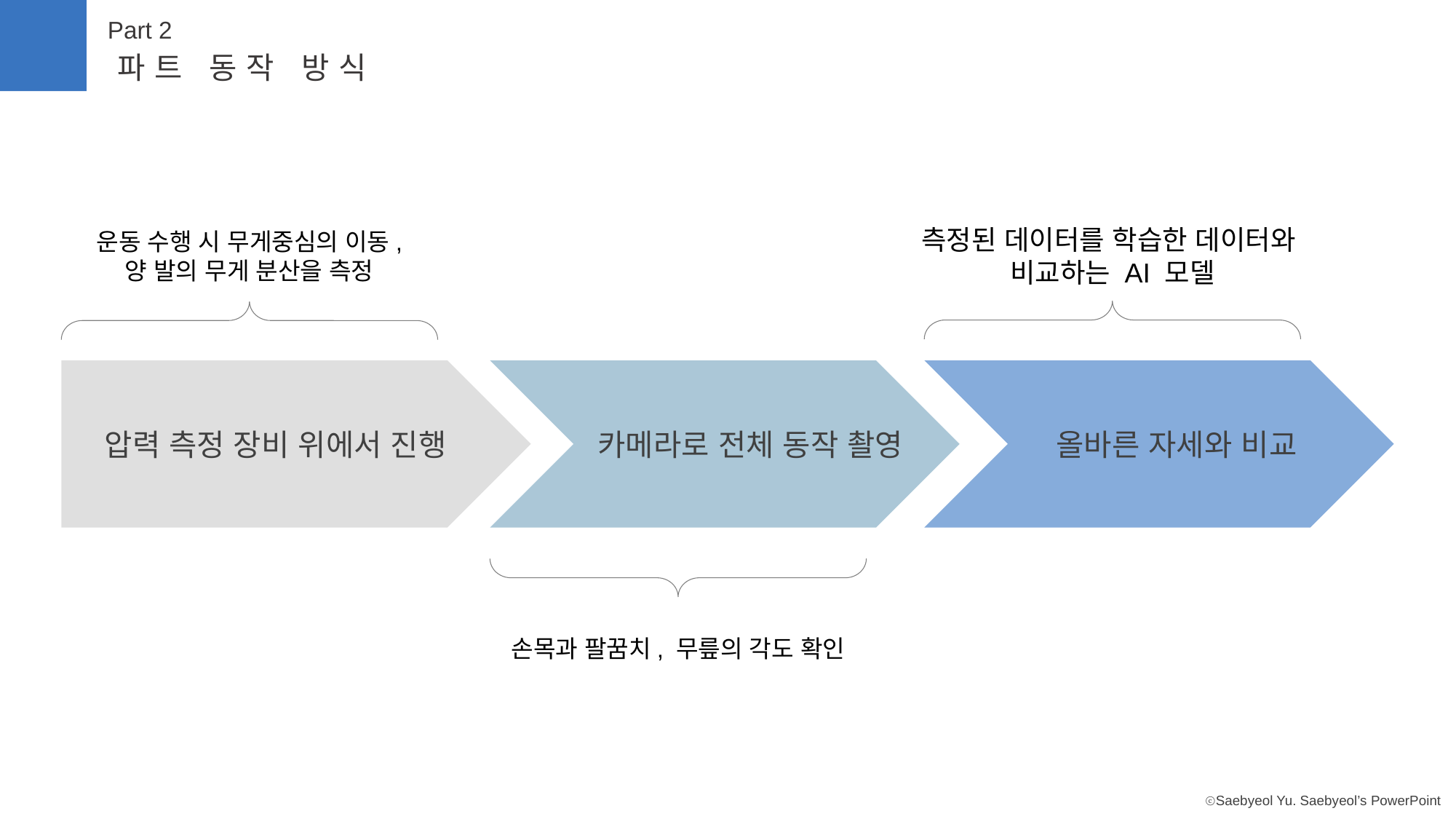

Part 2
파트 동작 방식

측정된 데이터를 학습한 데이터와
비교하는 AI 모델
운동 수행 시 무게중심의 이동,
양 발의 무게 분산을 측정

압력 측정 장비 위에서 진행
카메라로 전체 동작 촬영
올바른 자세와 비교
손목과 팔꿈치, 무릎의 각도 확인